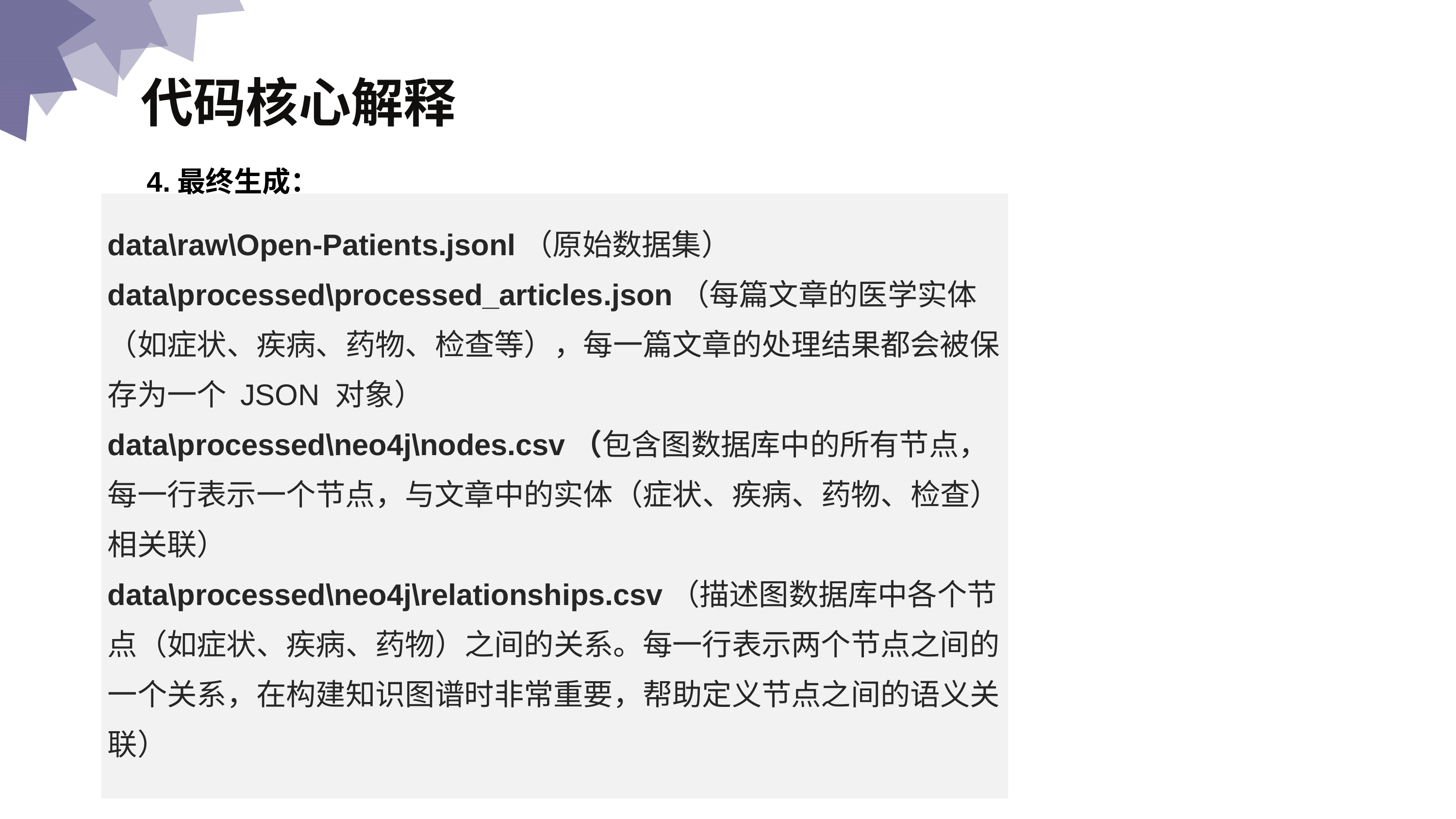

代码核心解释
4.最终生成：

data\raw\Open-Patients.jsonl（原始数据集）
data\processed\processed_articles.json（每篇文章的医学实体（如症状、疾病、药物、检查等），每一篇文章的处理结果都会被保存为一个 JSON 对象）
data\processed\neo4j\nodes.csv（包含图数据库中的所有节点，每一行表示一个节点，与文章中的实体（症状、疾病、药物、检查）相关联）
data\processed\neo4j\relationships.csv（描述图数据库中各个节点（如症状、疾病、药物）之间的关系。每一行表示两个节点之间的一个关系，在构建知识图谱时非常重要，帮助定义节点之间的语义关联）